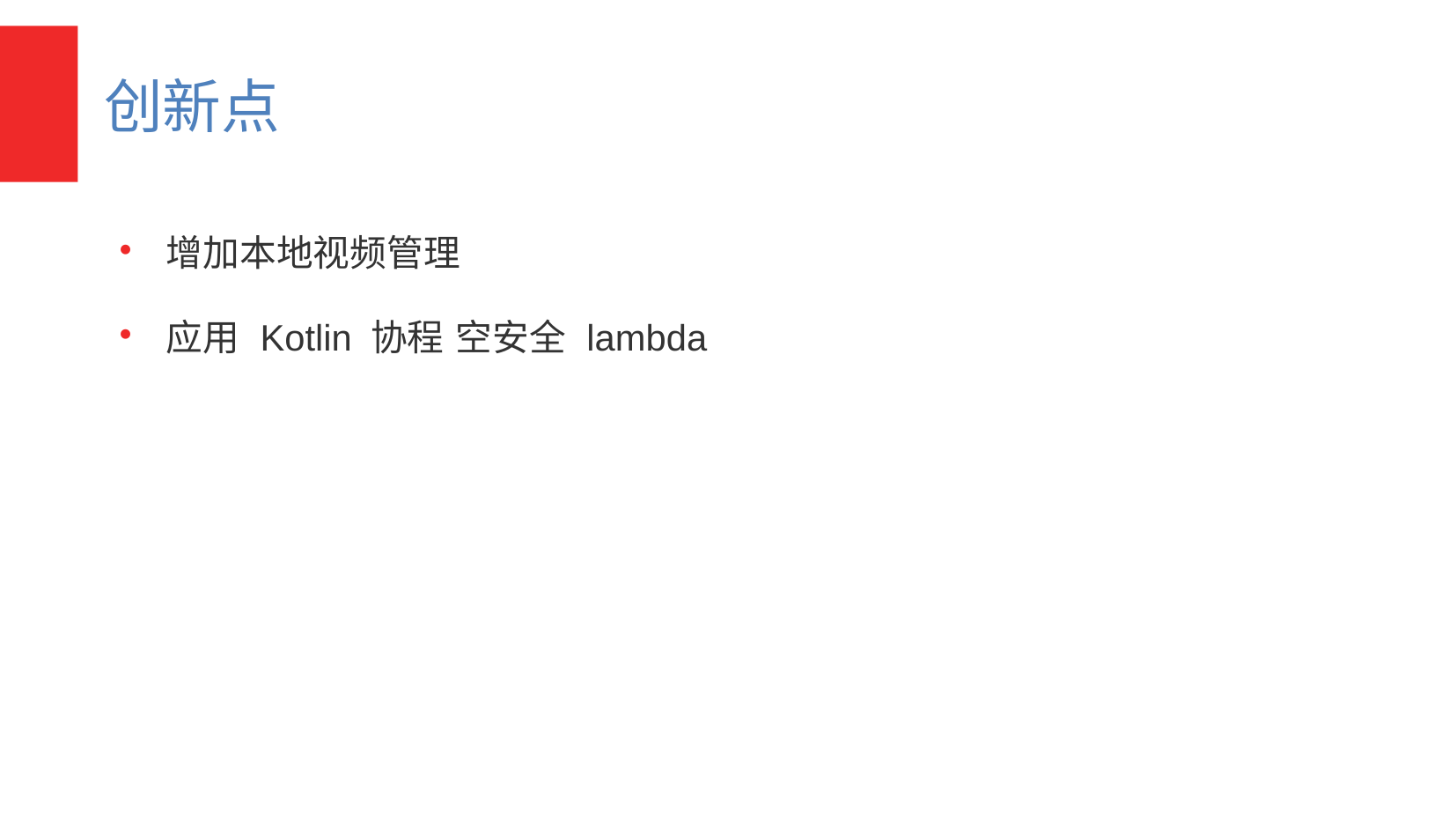

创新点
增加本地视频管理
应用 Kotlin 协程 空安全 lambda